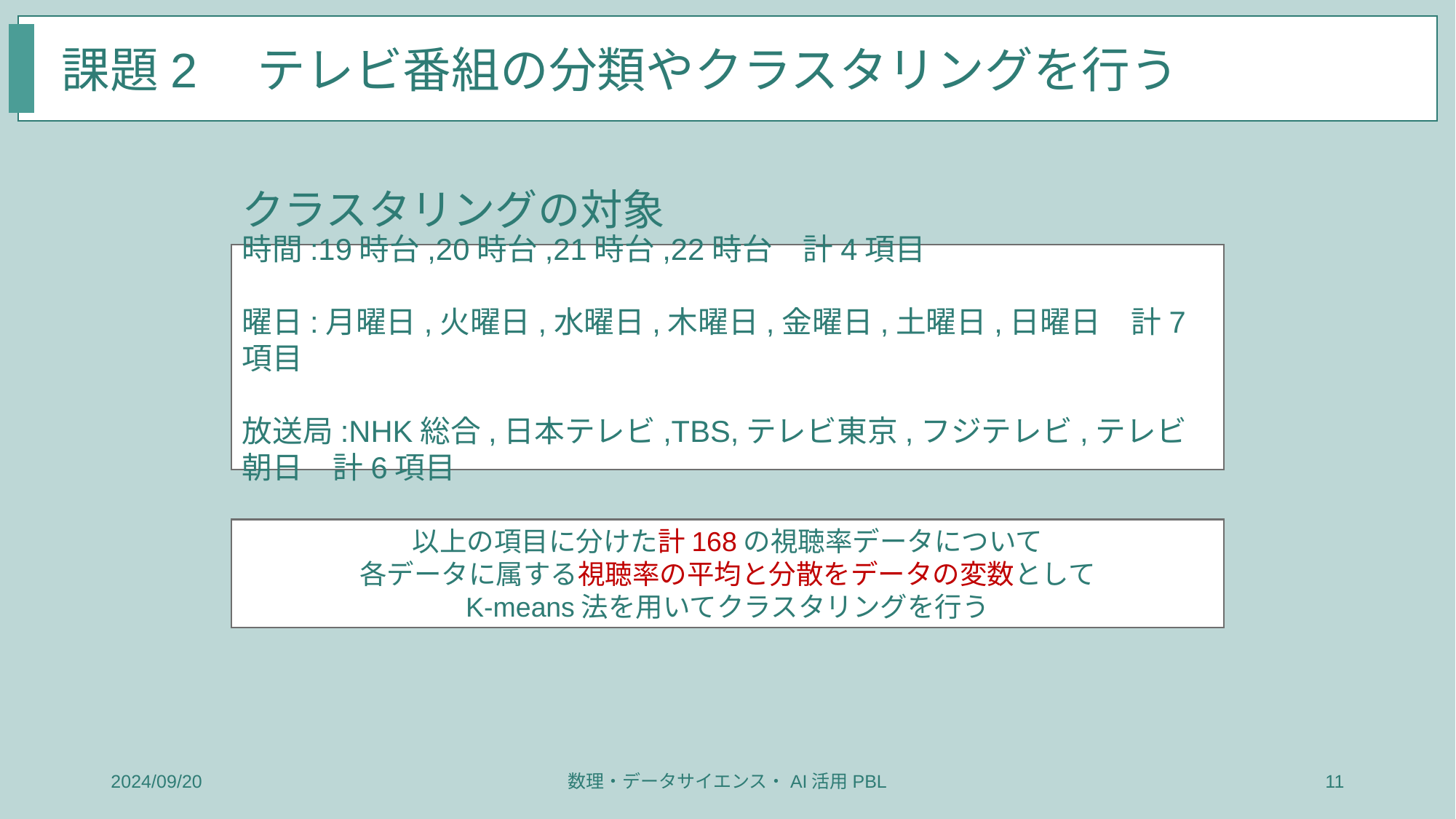

課題2　テレビ番組の分類やクラスタリングを行う
クラスタリングの対象
時間:19時台,20時台,21時台,22時台　計4項目

曜日:月曜日,火曜日,水曜日,木曜日,金曜日,土曜日,日曜日　計7項目

放送局:NHK総合,日本テレビ,TBS,テレビ東京,フジテレビ,テレビ朝日　計6項目
以上の項目に分けた計168の視聴率データについて
各データに属する視聴率の平均と分散をデータの変数として
K-means法を用いてクラスタリングを行う
2024/09/20
数理・データサイエンス・AI活用PBL
11